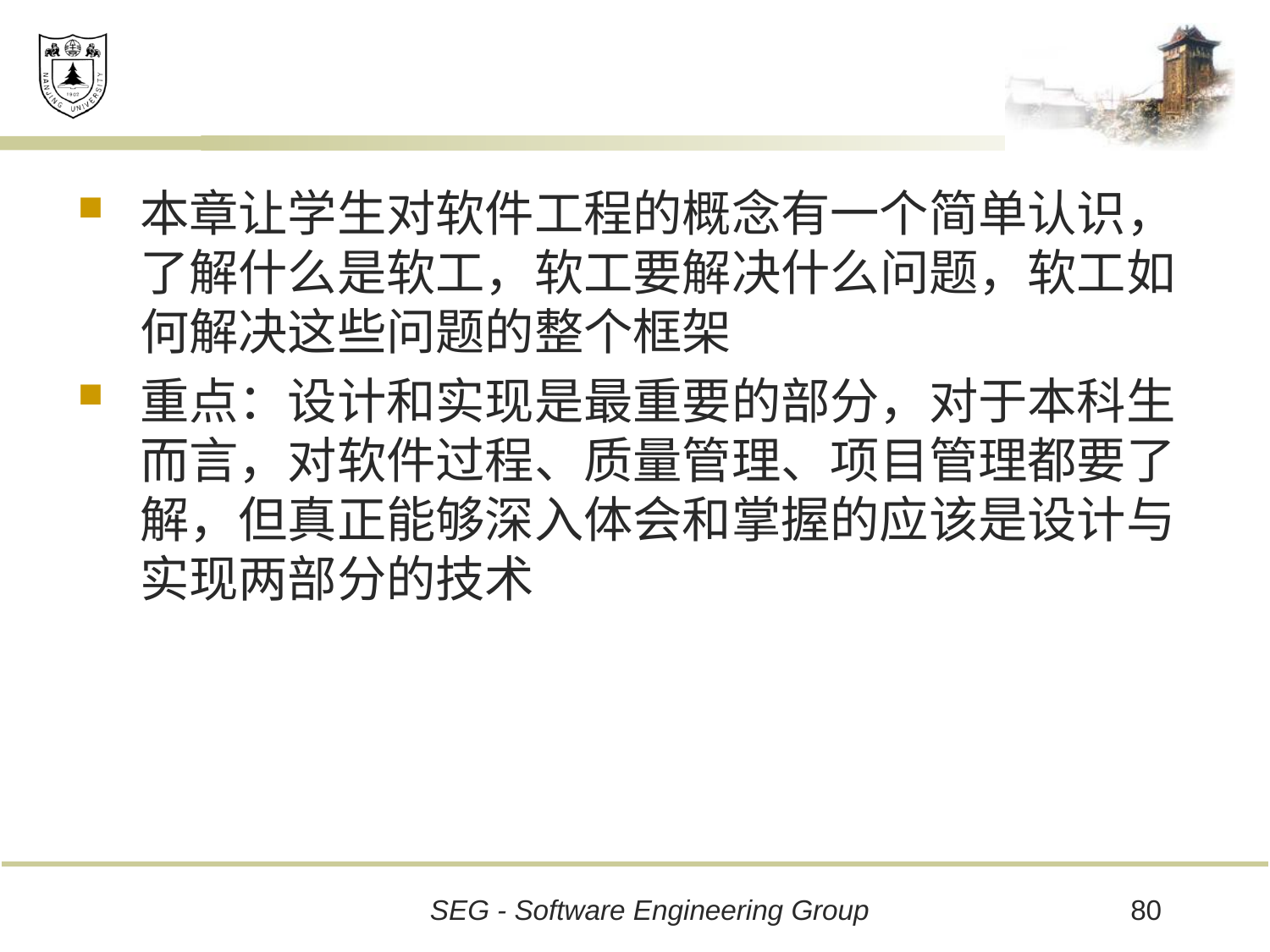

#
本章让学生对软件工程的概念有一个简单认识，了解什么是软工，软工要解决什么问题，软工如何解决这些问题的整个框架
重点：设计和实现是最重要的部分，对于本科生而言，对软件过程、质量管理、项目管理都要了解，但真正能够深入体会和掌握的应该是设计与实现两部分的技术
80
SEG - Software Engineering Group